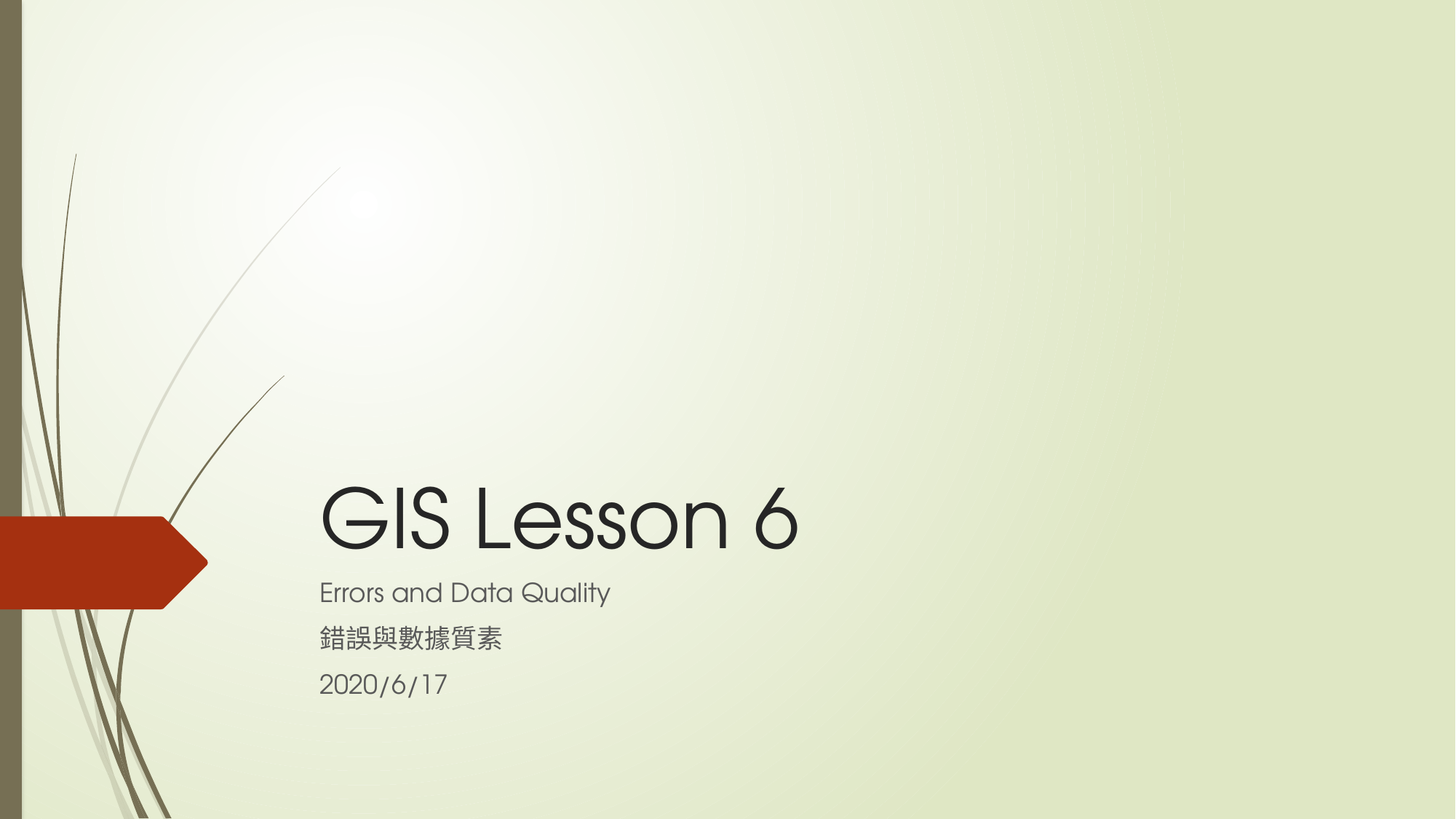

# GIS Lesson 6
Errors and Data Quality
錯誤與數據質素
2020/6/17